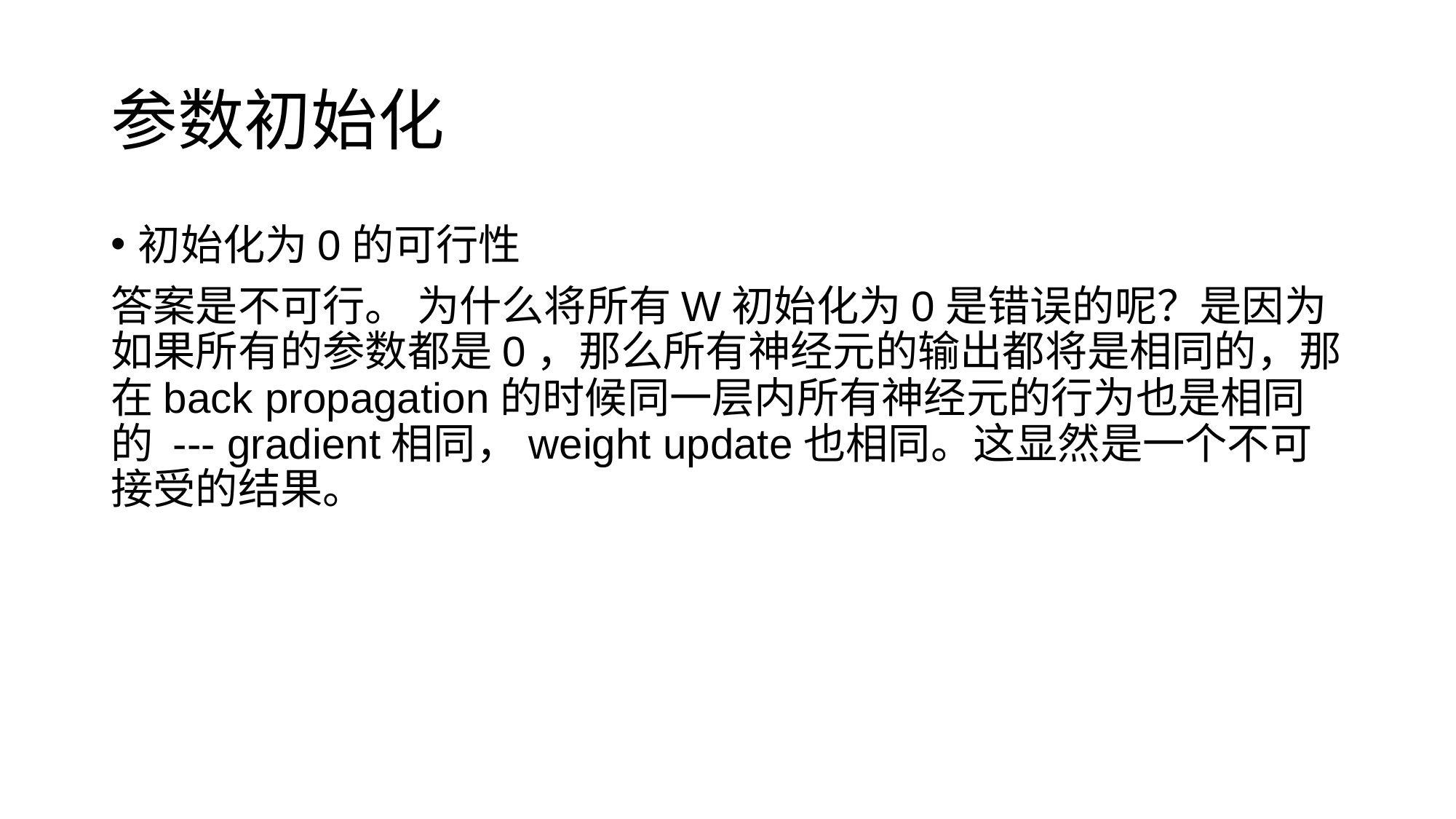

# 参数初始化
初始化为0的可行性
答案是不可行。 为什么将所有W初始化为0是错误的呢？是因为如果所有的参数都是0，那么所有神经元的输出都将是相同的，那在back propagation的时候同一层内所有神经元的行为也是相同的 --- gradient相同，weight update也相同。这显然是一个不可接受的结果。